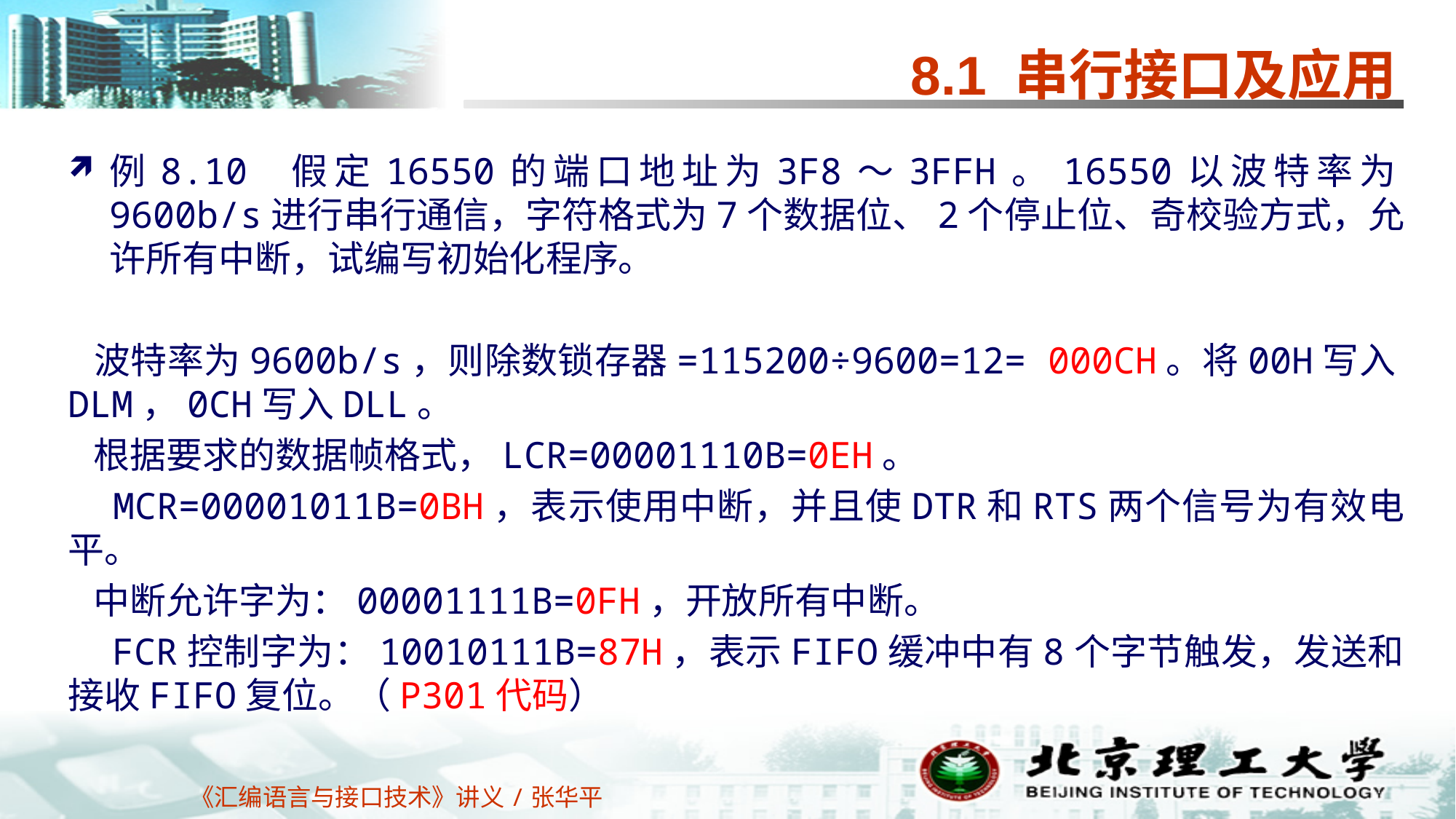

# 8.1 串行接口及应用
例8.10 假定16550的端口地址为3F8～3FFH。16550以波特率为9600b/s进行串行通信，字符格式为7个数据位、2个停止位、奇校验方式，允许所有中断，试编写初始化程序。

  波特率为9600b/s，则除数锁存器=115200÷9600=12= 000CH。将00H写入DLM，0CH写入DLL。
  根据要求的数据帧格式，LCR=00001110B=0EH。
  MCR=00001011B=0BH，表示使用中断，并且使DTR和RTS两个信号为有效电平。
  中断允许字为：00001111B=0FH，开放所有中断。
  FCR控制字为：10010111B=87H，表示FIFO缓冲中有8个字节触发，发送和接收FIFO复位。（P301代码）